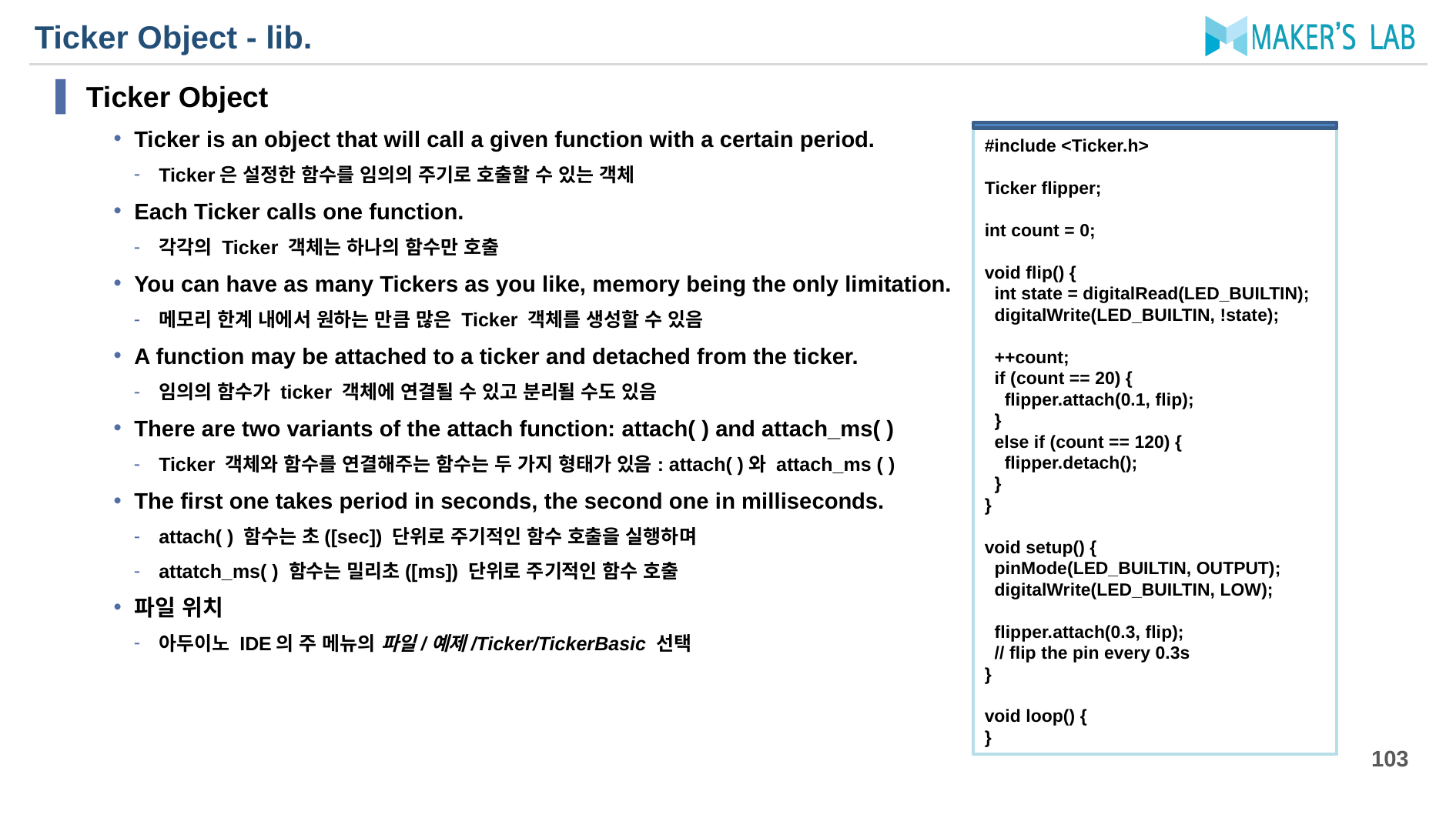

# Ticker Object - lib.
Ticker Object
Ticker is an object that will call a given function with a certain period.
Ticker은 설정한 함수를 임의의 주기로 호출할 수 있는 객체
Each Ticker calls one function.
각각의 Ticker 객체는 하나의 함수만 호출
You can have as many Tickers as you like, memory being the only limitation.
메모리 한계 내에서 원하는 만큼 많은 Ticker 객체를 생성할 수 있음
A function may be attached to a ticker and detached from the ticker.
임의의 함수가 ticker 객체에 연결될 수 있고 분리될 수도 있음
There are two variants of the attach function: attach( ) and attach_ms( )
Ticker 객체와 함수를 연결해주는 함수는 두 가지 형태가 있음: attach( )와 attach_ms ( )
The first one takes period in seconds, the second one in milliseconds.
attach( ) 함수는 초([sec]) 단위로 주기적인 함수 호출을 실행하며
attatch_ms( ) 함수는 밀리초([ms]) 단위로 주기적인 함수 호출
파일 위치
아두이노 IDE의 주 메뉴의 파일/예제/Ticker/TickerBasic 선택

#include <Ticker.h>

Ticker flipper;

int count = 0;

void flip() {
  int state = digitalRead(LED_BUILTIN);
  digitalWrite(LED_BUILTIN, !state);

  ++count;
  if (count == 20) {
    flipper.attach(0.1, flip);
  }
  else if (count == 120) {
    flipper.detach();
  }
}

void setup() {
  pinMode(LED_BUILTIN, OUTPUT);
  digitalWrite(LED_BUILTIN, LOW);

  flipper.attach(0.3, flip);
  // flip the pin every 0.3s
}

void loop() {
}
103